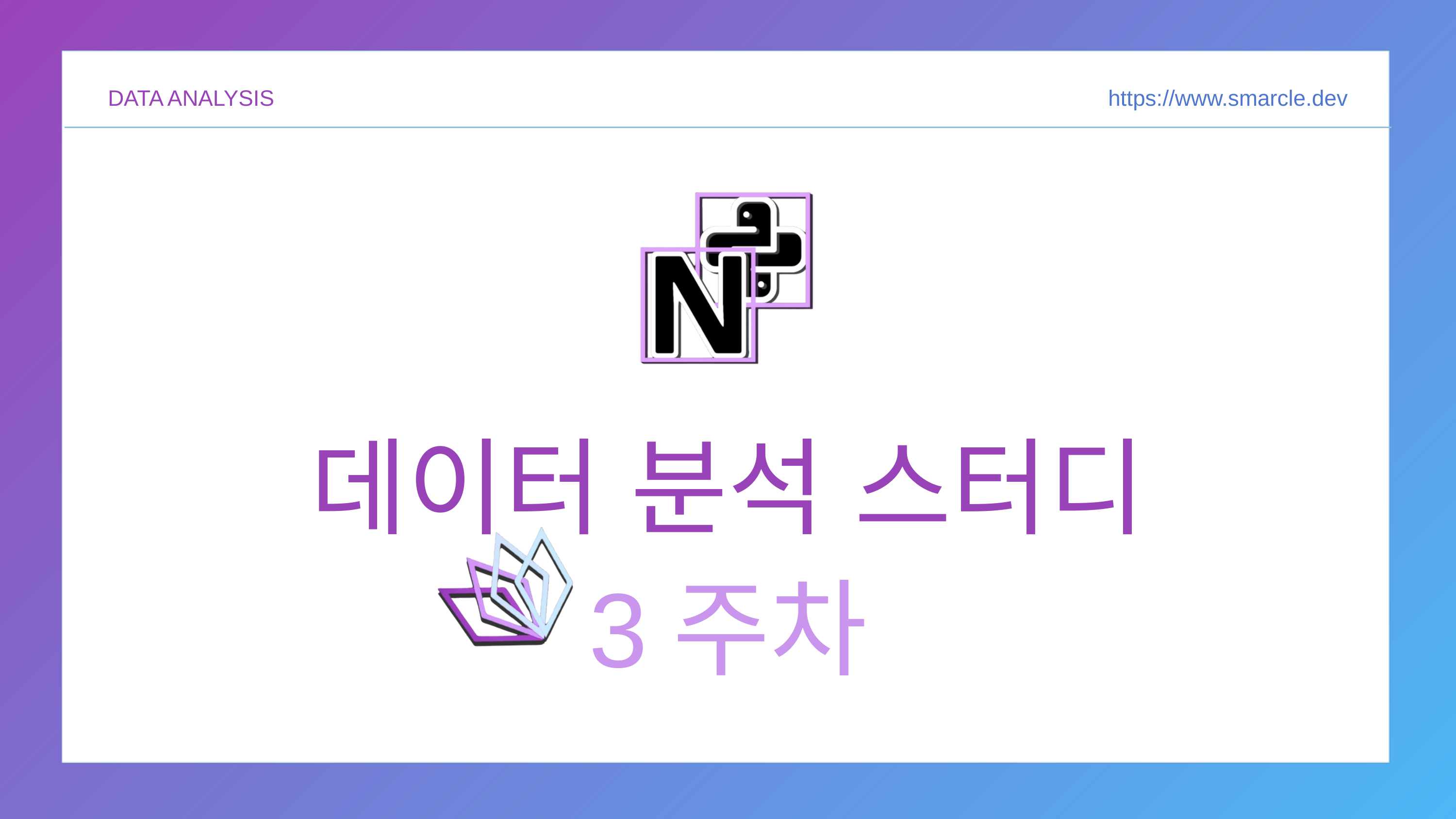

DATA ANALYSIS
https://www.smarcle.dev

데이터 분석 스터디

3주차